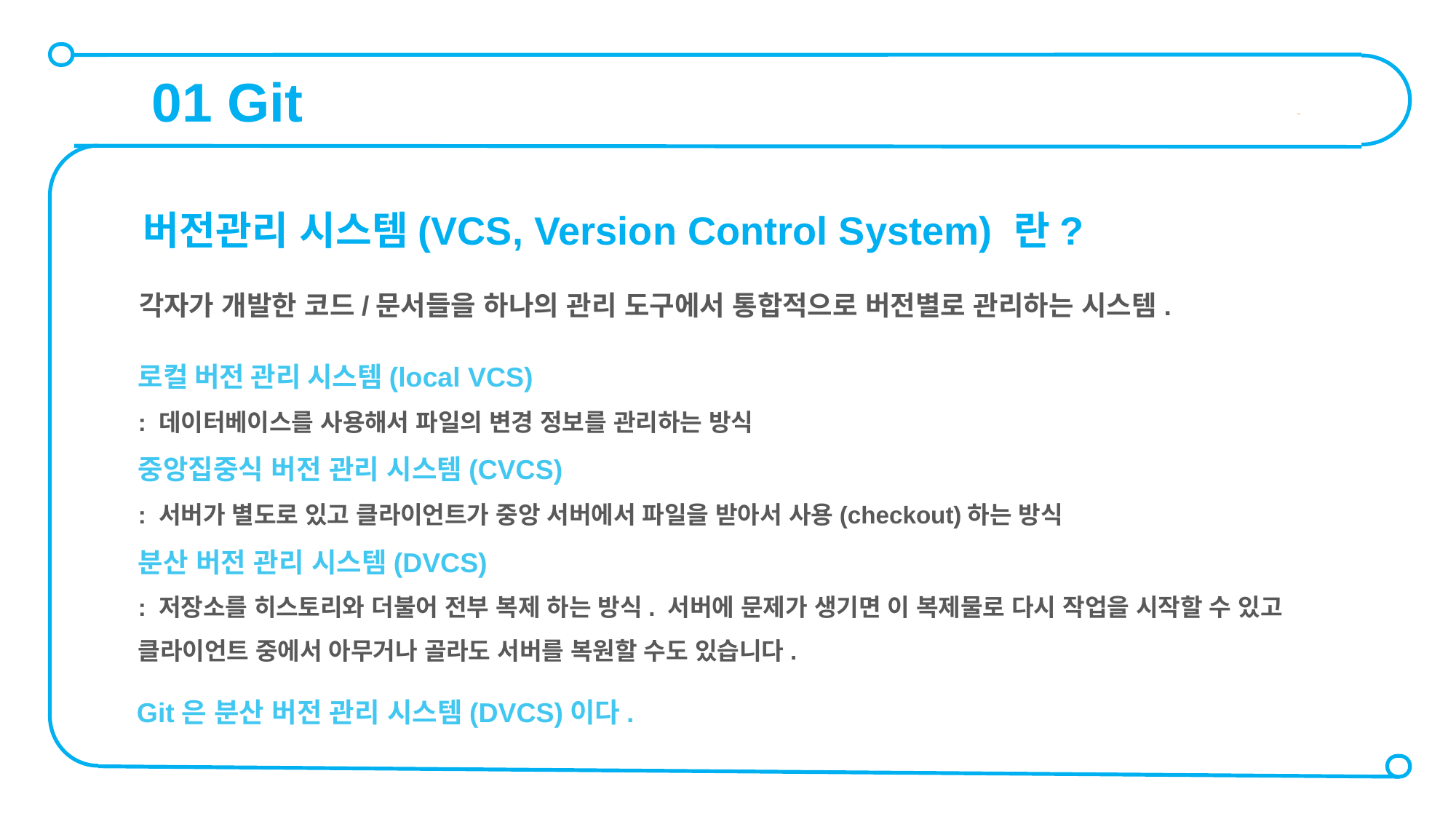

01 Git
버전관리 시스템(VCS, Version Control System) 란?
각자가 개발한 코드/문서들을 하나의 관리 도구에서 통합적으로 버전별로 관리하는 시스템.
로컬 버전 관리 시스템(local VCS)
: 데이터베이스를 사용해서 파일의 변경 정보를 관리하는 방식
중앙집중식 버전 관리 시스템(CVCS)
: 서버가 별도로 있고 클라이언트가 중앙 서버에서 파일을 받아서 사용(checkout)하는 방식
분산 버전 관리 시스템(DVCS)
: 저장소를 히스토리와 더불어 전부 복제 하는 방식. 서버에 문제가 생기면 이 복제물로 다시 작업을 시작할 수 있고 클라이언트 중에서 아무거나 골라도 서버를 복원할 수도 있습니다.
Git은 분산 버전 관리 시스템(DVCS)이다.